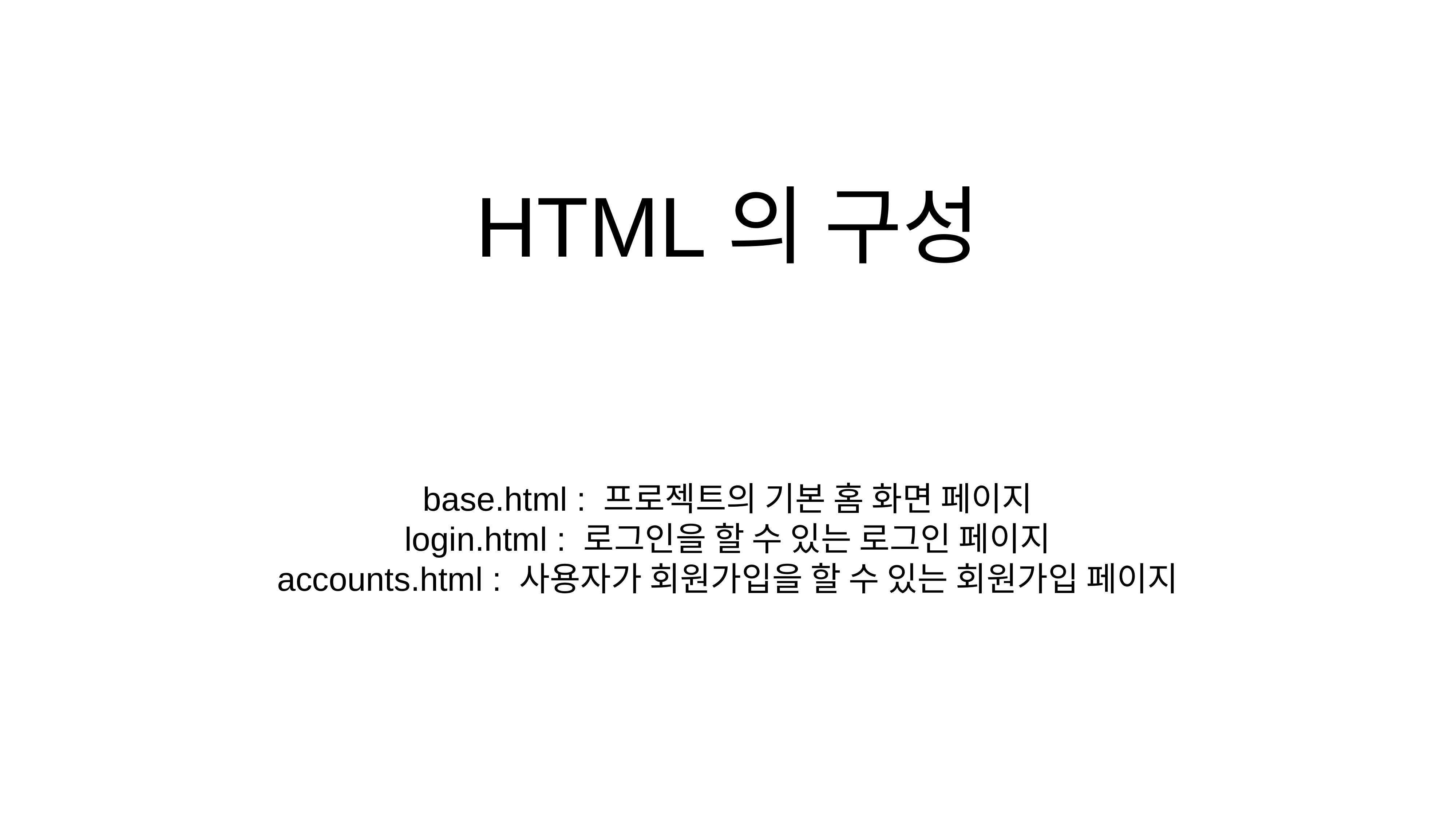

# HTML의 구성
base.html : 프로젝트의 기본 홈 화면 페이지
login.html : 로그인을 할 수 있는 로그인 페이지
accounts.html : 사용자가 회원가입을 할 수 있는 회원가입 페이지
4